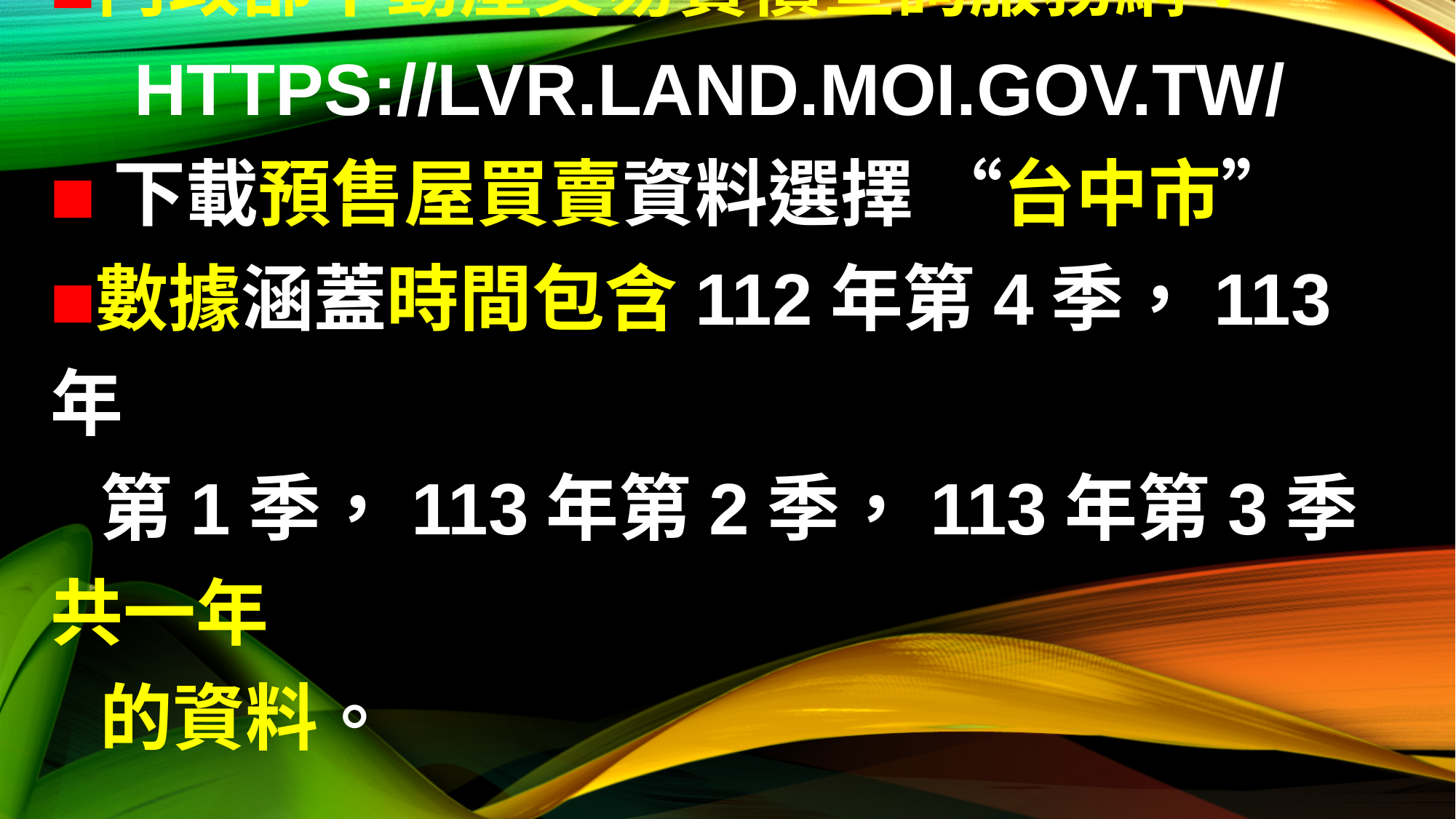

# ★數據來源： ◼︎內政部不動產交易實價查詢服務網： https://lvr.land.moi.gov.tw/ ◼︎下載預售屋買賣資料選擇 “台中市” ◼︎數據涵蓋時間包含112年第4季，113年 第1季，113年第2季，113年第3季共一年 的資料。